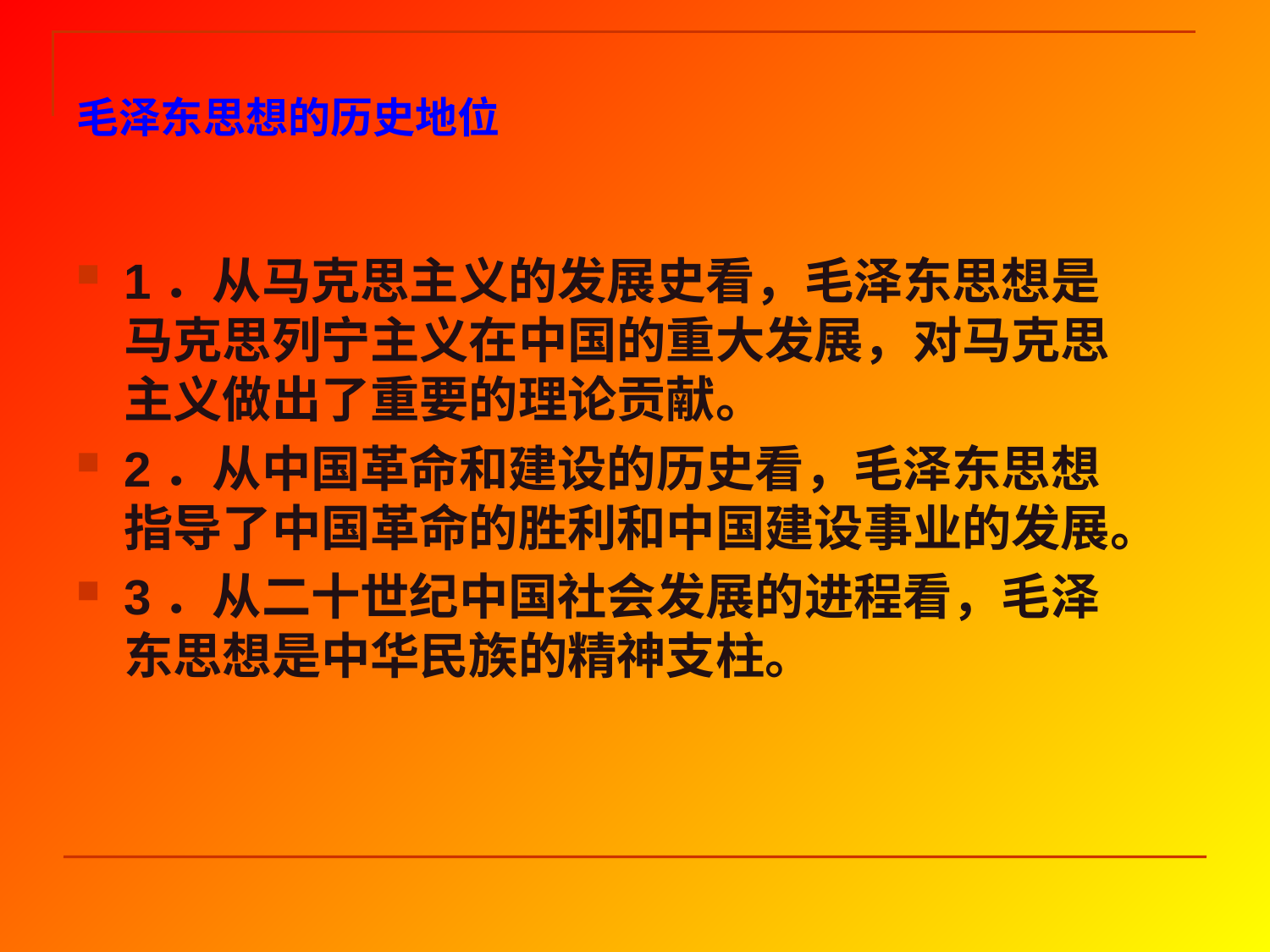

# 毛泽东思想的历史地位
1．从马克思主义的发展史看，毛泽东思想是马克思列宁主义在中国的重大发展，对马克思主义做出了重要的理论贡献。
2．从中国革命和建设的历史看，毛泽东思想指导了中国革命的胜利和中国建设事业的发展。
3．从二十世纪中国社会发展的进程看，毛泽东思想是中华民族的精神支柱。